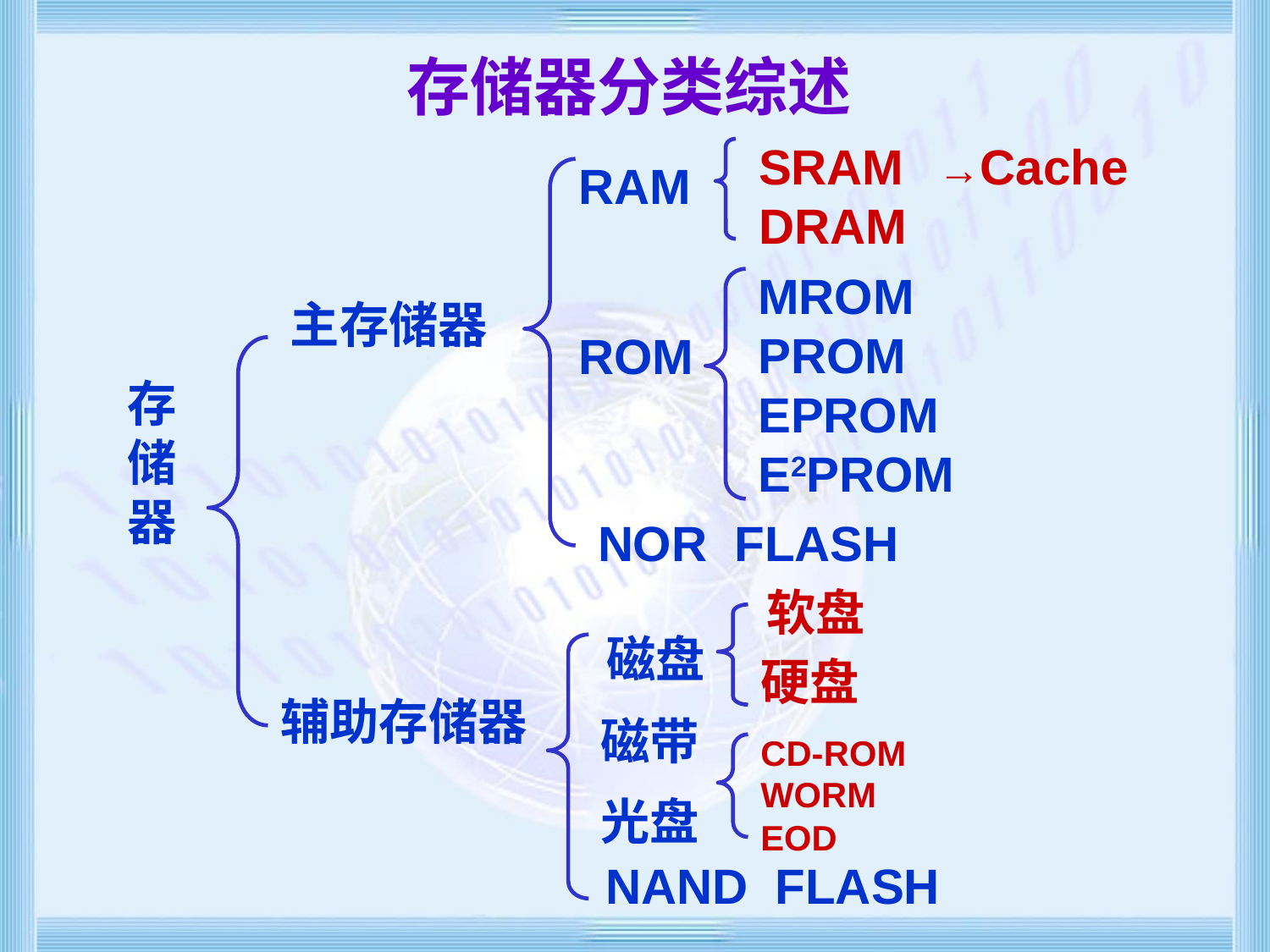

# 存储器分类综述
SRAM
→Cache

RAM

DRAM
MROM
PROM
EPROM
E2PROM

主存储器
ROM

存储器
NOR  FLASH
软盘

磁盘

硬盘
辅助存储器
磁带
CD-ROM
WORM
EOD

光盘
NAND  FLASH
6